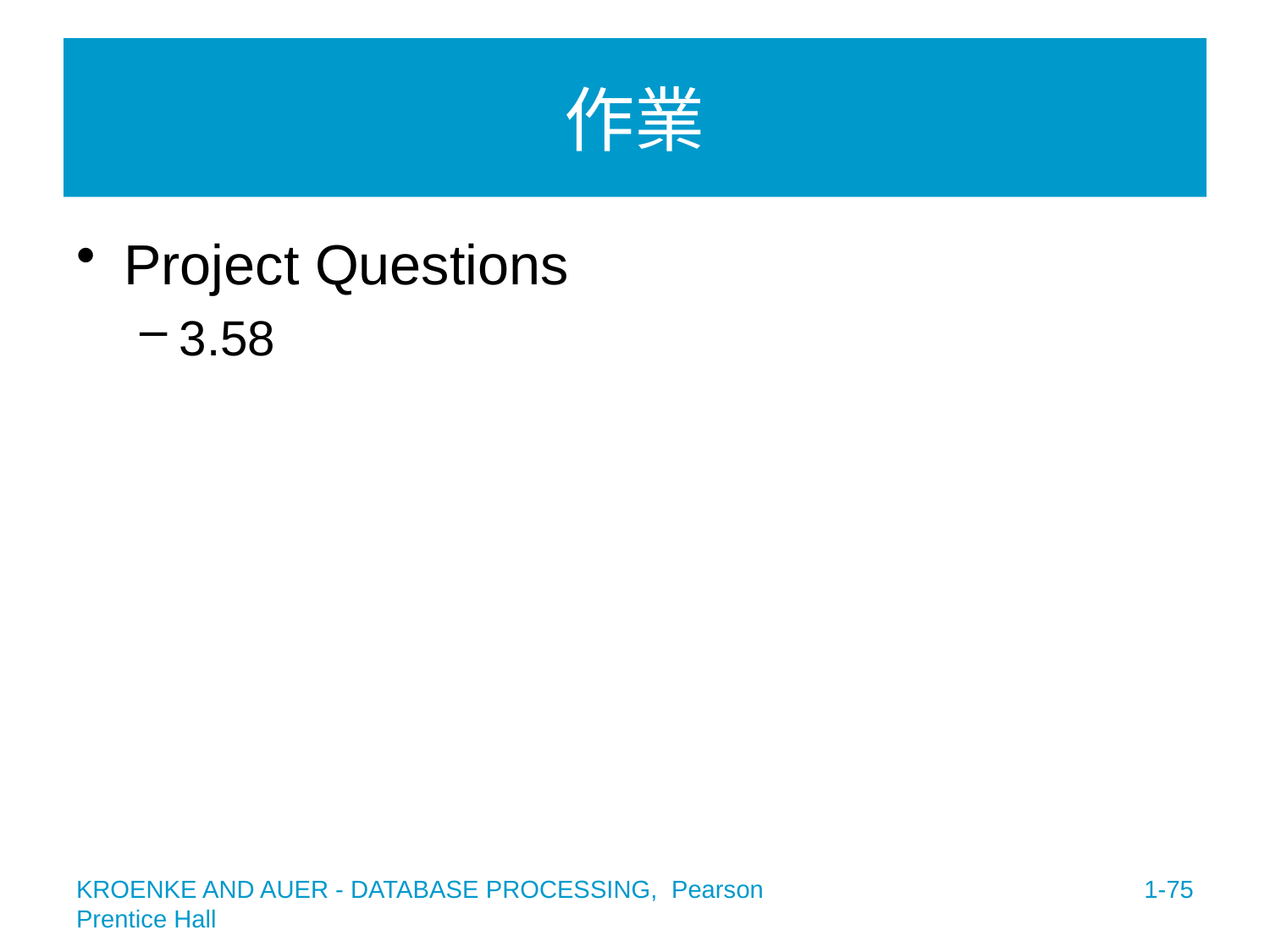

# 作業
Project Questions
3.58
1-75

KROENKE AND AUER - DATABASE PROCESSING,  Pearson Prentice Hall